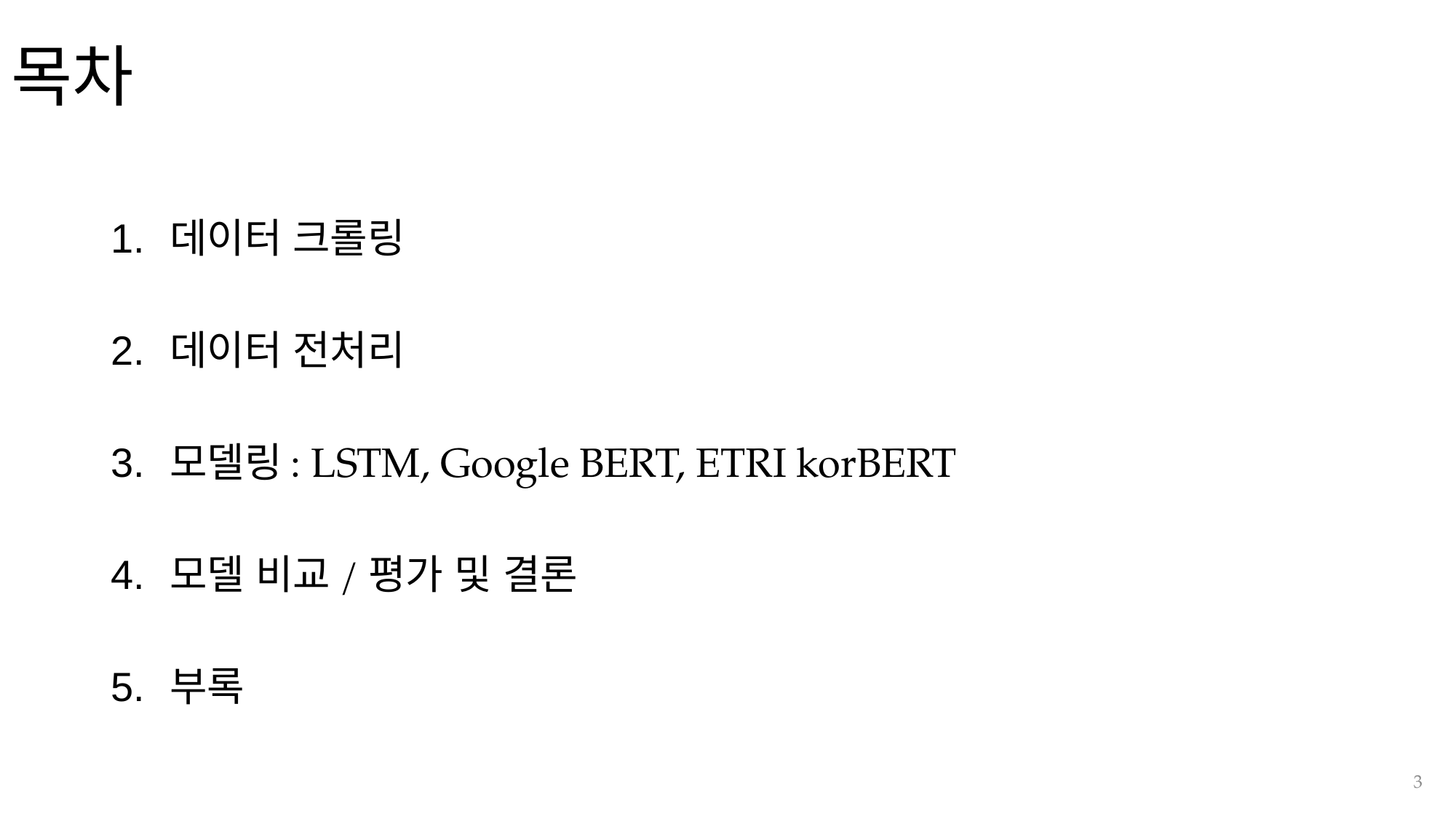

# 목차
데이터 크롤링
데이터 전처리
모델링: LSTM, Google BERT, ETRI korBERT
모델 비교/평가 및 결론
부록
3